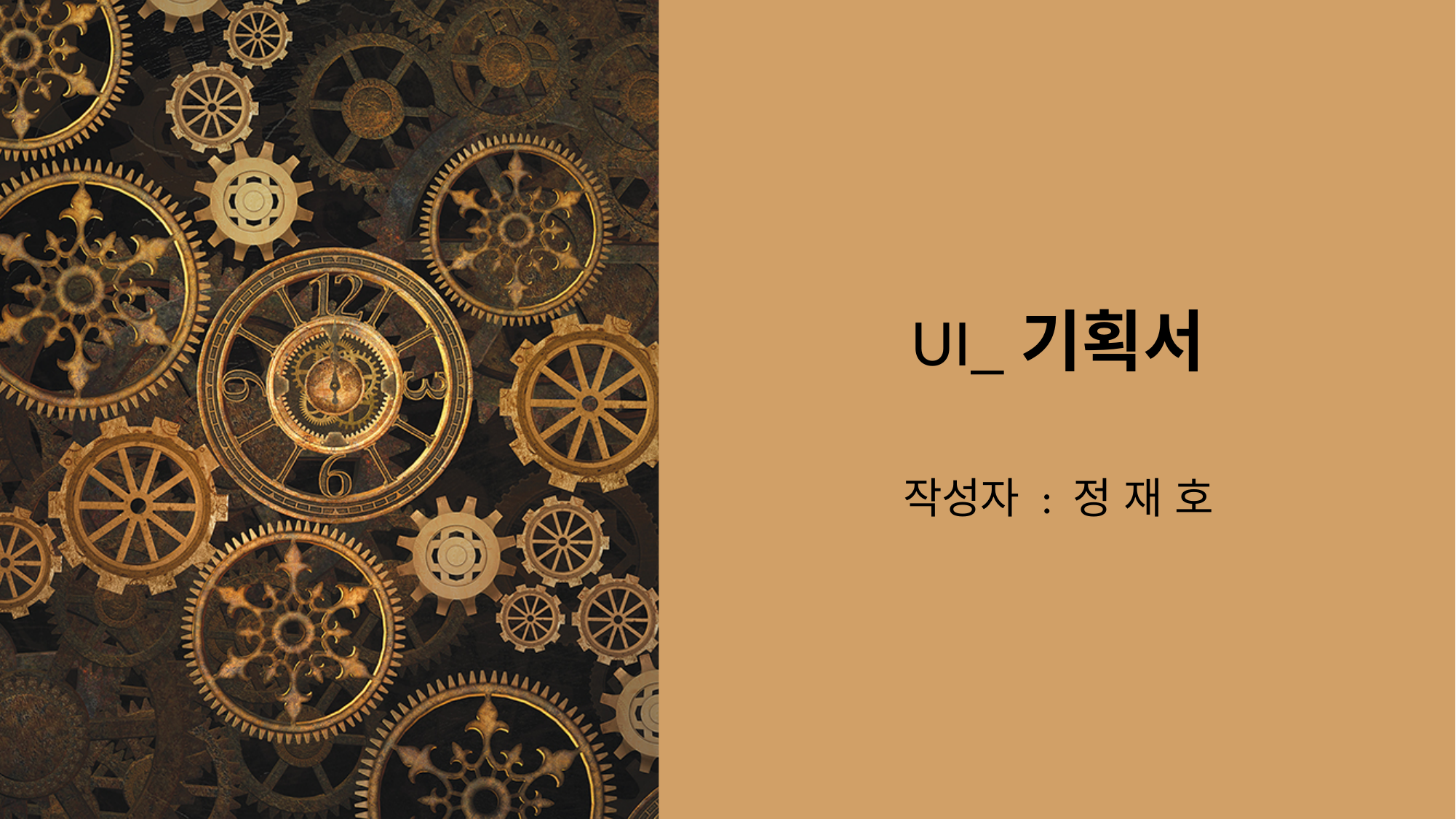

# UI_기획서
작성자 : 정 재 호